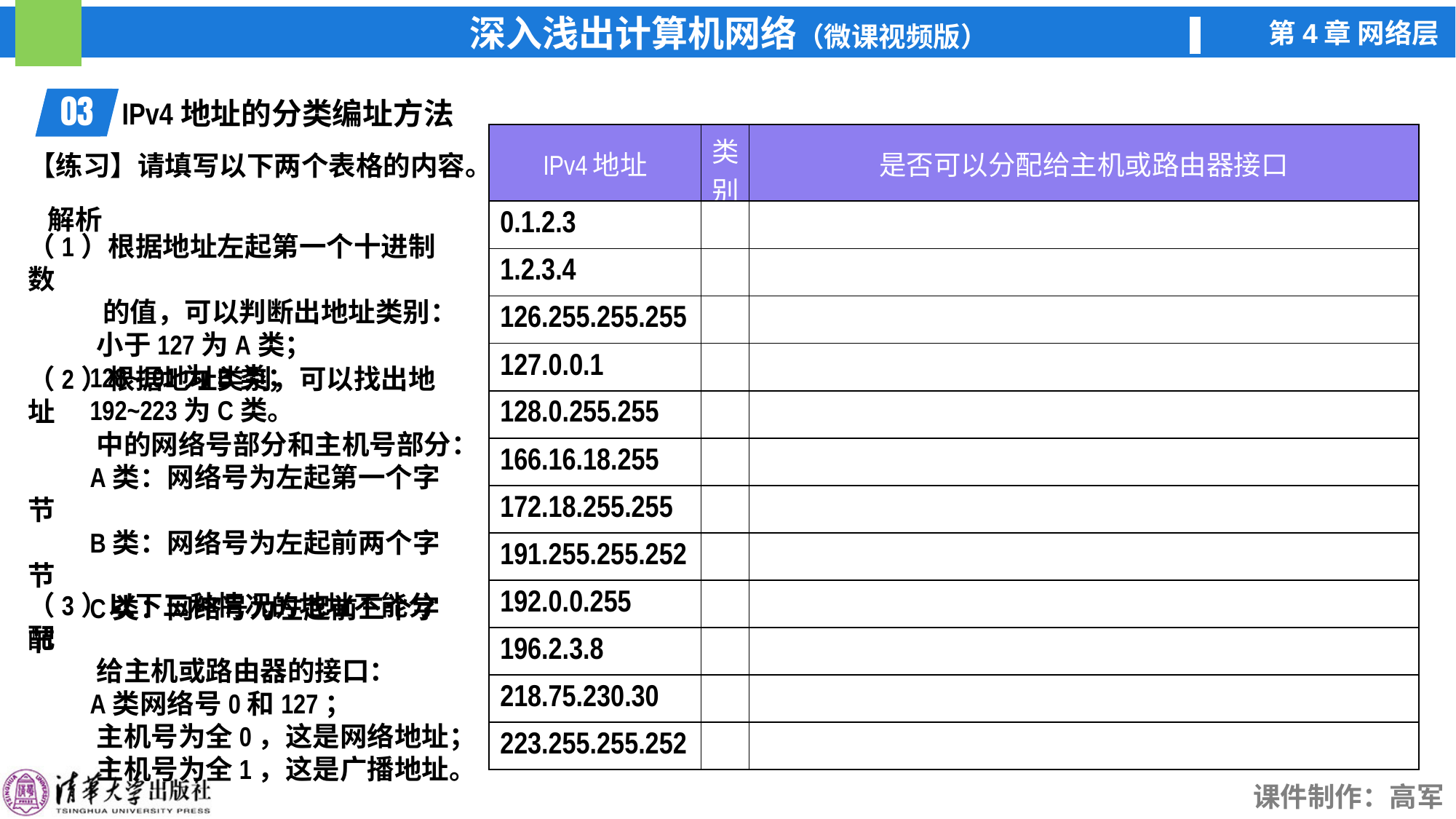

03
01
IPv4地址的分类编址方法
| IPv4地址 | 类 别 | 是否可以分配给主机或路由器接口 |
| --- | --- | --- |
| 0.1.2.3 |  |  |
| 1.2.3.4 |  |  |
| 126.255.255.255 |  |  |
| 127.0.0.1 |  |  |
| 128.0.255.255 |  |  |
| 166.16.18.255 |  |  |
| 172.18.255.255 |  |  |
| 191.255.255.252 |  |  |
| 192.0.0.255 |  |  |
| 196.2.3.8 |  |  |
| 218.75.230.30 |  |  |
| 223.255.255.252 |  |  |
【练习】请填写以下两个表格的内容。
解析
（1）根据地址左起第一个十进制数
           的值，可以判断出地址类别：
          小于127为A类；
          128~191为B类；
          192~223为C类。
（2）根据地址类别，可以找出地址
          中的网络号部分和主机号部分：
          A类：网络号为左起第一个字节
          B类：网络号为左起前两个字节
          C类：网络号为左起前三个字节
（3）以下三种情况的地址不能分配
          给主机或路由器的接口：
          A类网络号0和127；
          主机号为全0，这是网络地址；
          主机号为全1，这是广播地址。